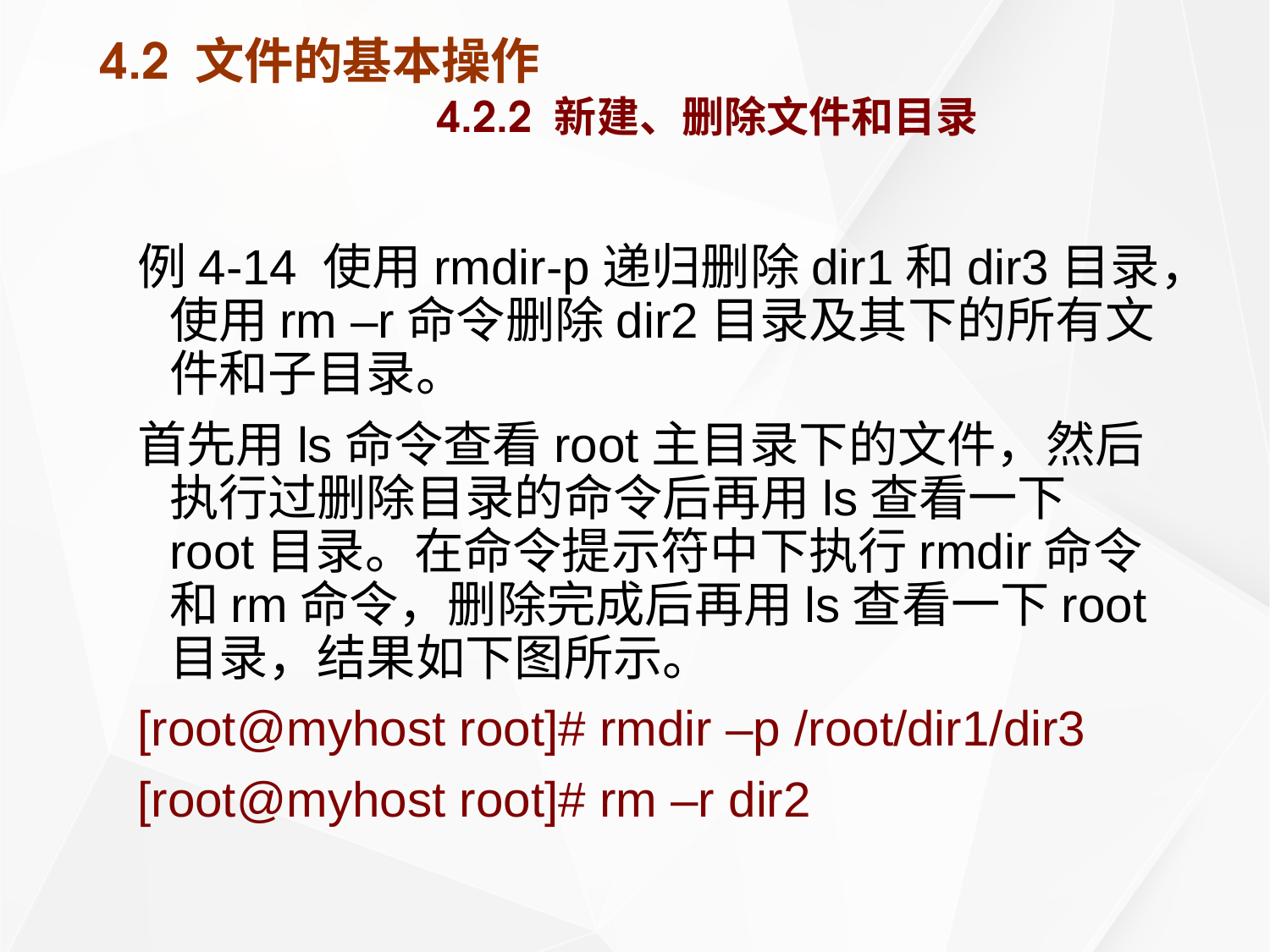

# 4.2 文件的基本操作 4.2.2 新建、删除文件和目录
例4-14 使用rmdir-p递归删除dir1和dir3目录，使用rm –r命令删除dir2目录及其下的所有文件和子目录。
首先用ls命令查看root主目录下的文件，然后执行过删除目录的命令后再用ls查看一下root目录。在命令提示符中下执行rmdir命令和rm命令，删除完成后再用ls查看一下root目录，结果如下图所示。
[root@myhost root]# rmdir –p /root/dir1/dir3
[root@myhost root]# rm –r dir2